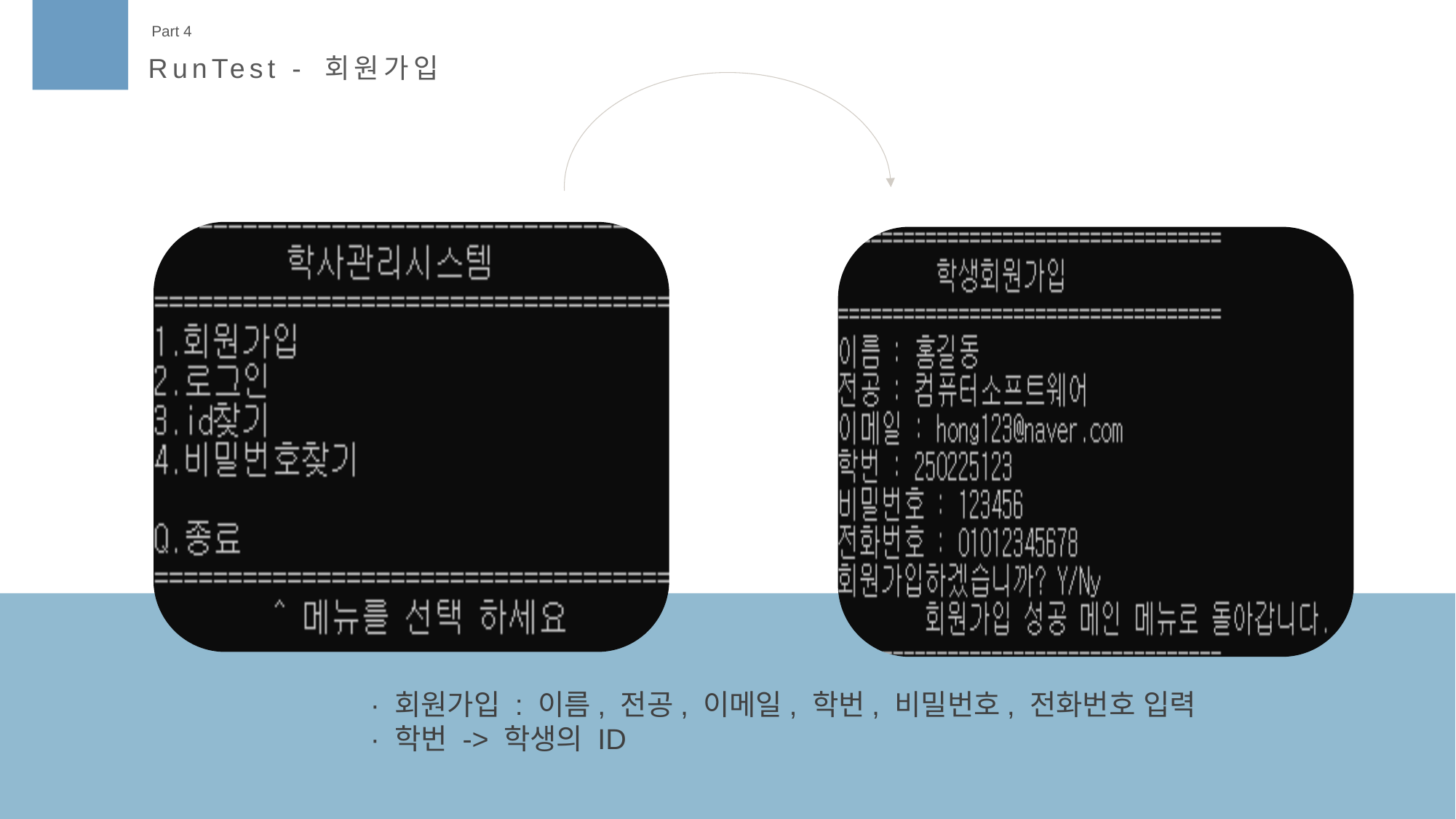

Part 4
RunTest - 회원가입

· 회원가입 : 이름, 전공, 이메일, 학번, 비밀번호, 전화번호 입력
· 학번 -> 학생의 ID